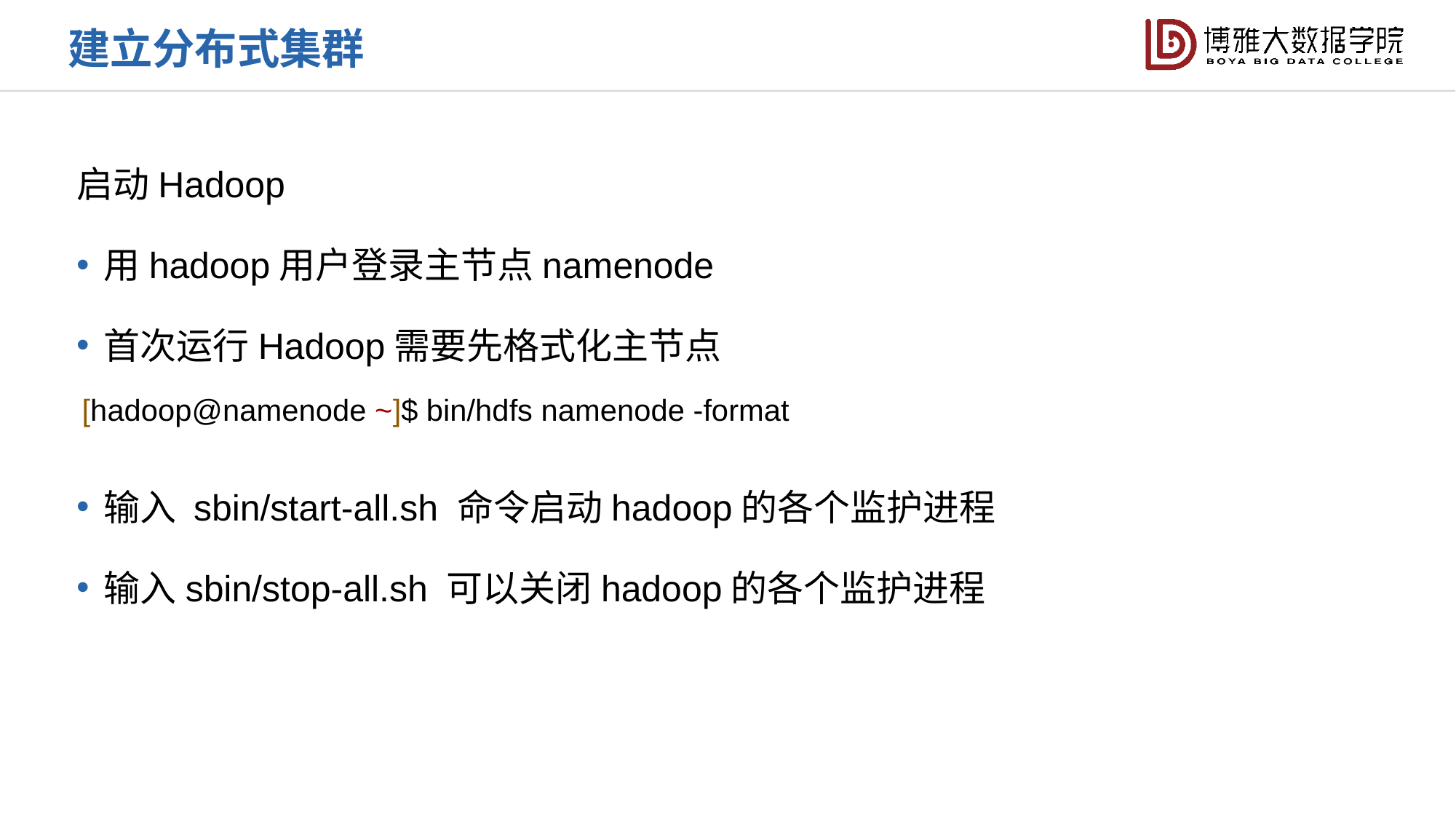

建立分布式集群
启动Hadoop
用hadoop用户登录主节点namenode
首次运行Hadoop需要先格式化主节点

输入 sbin/start-all.sh 命令启动hadoop的各个监护进程
输入sbin/stop-all.sh 可以关闭hadoop的各个监护进程
[hadoop@namenode ~]$ bin/hdfs namenode -format